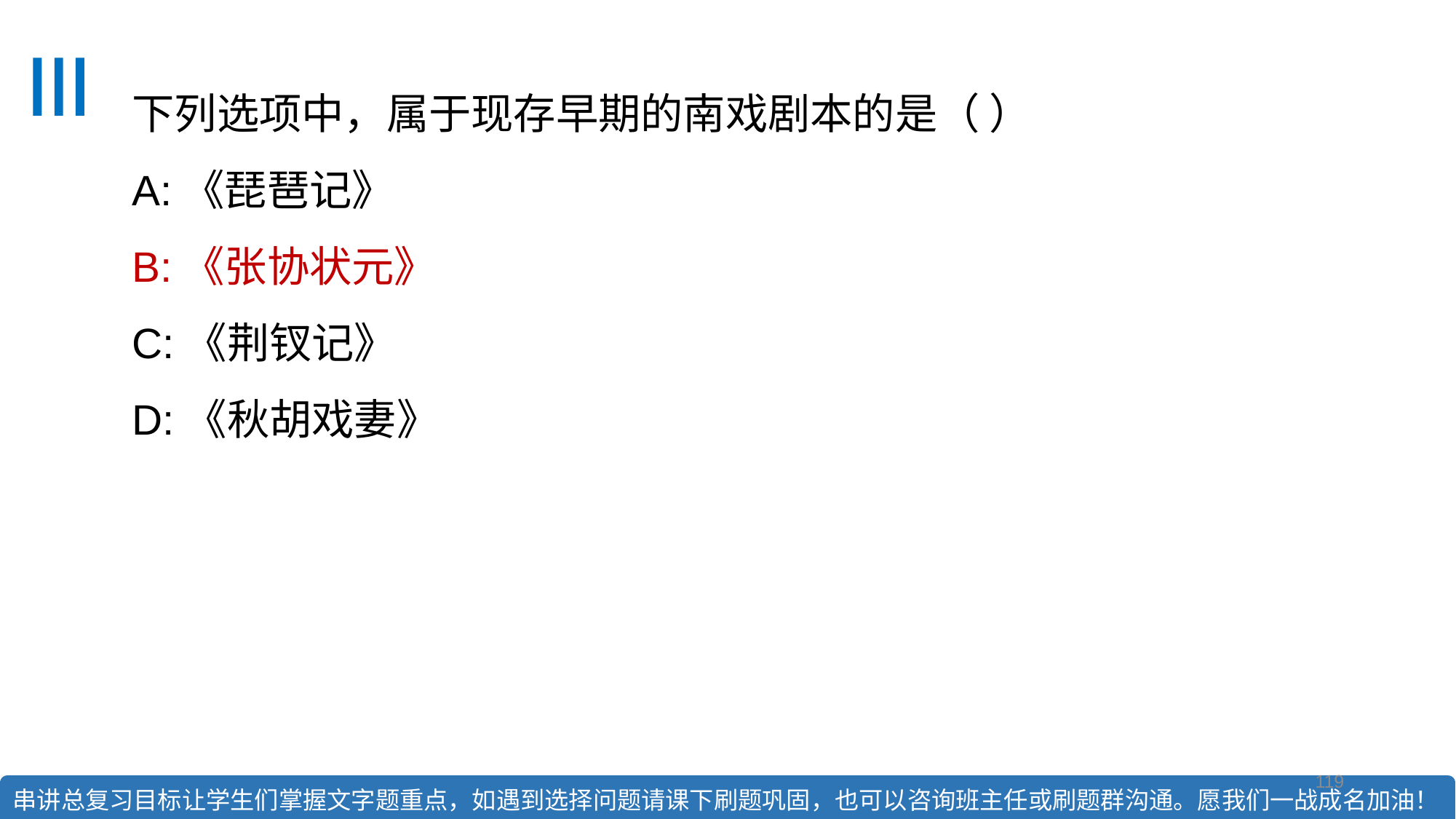

# 下列选项中，属于现存早期的南戏剧本的是（ ） A:《琵琶记》  B:《张协状元》  C:《荆钗记》 D:《秋胡戏妻》
119